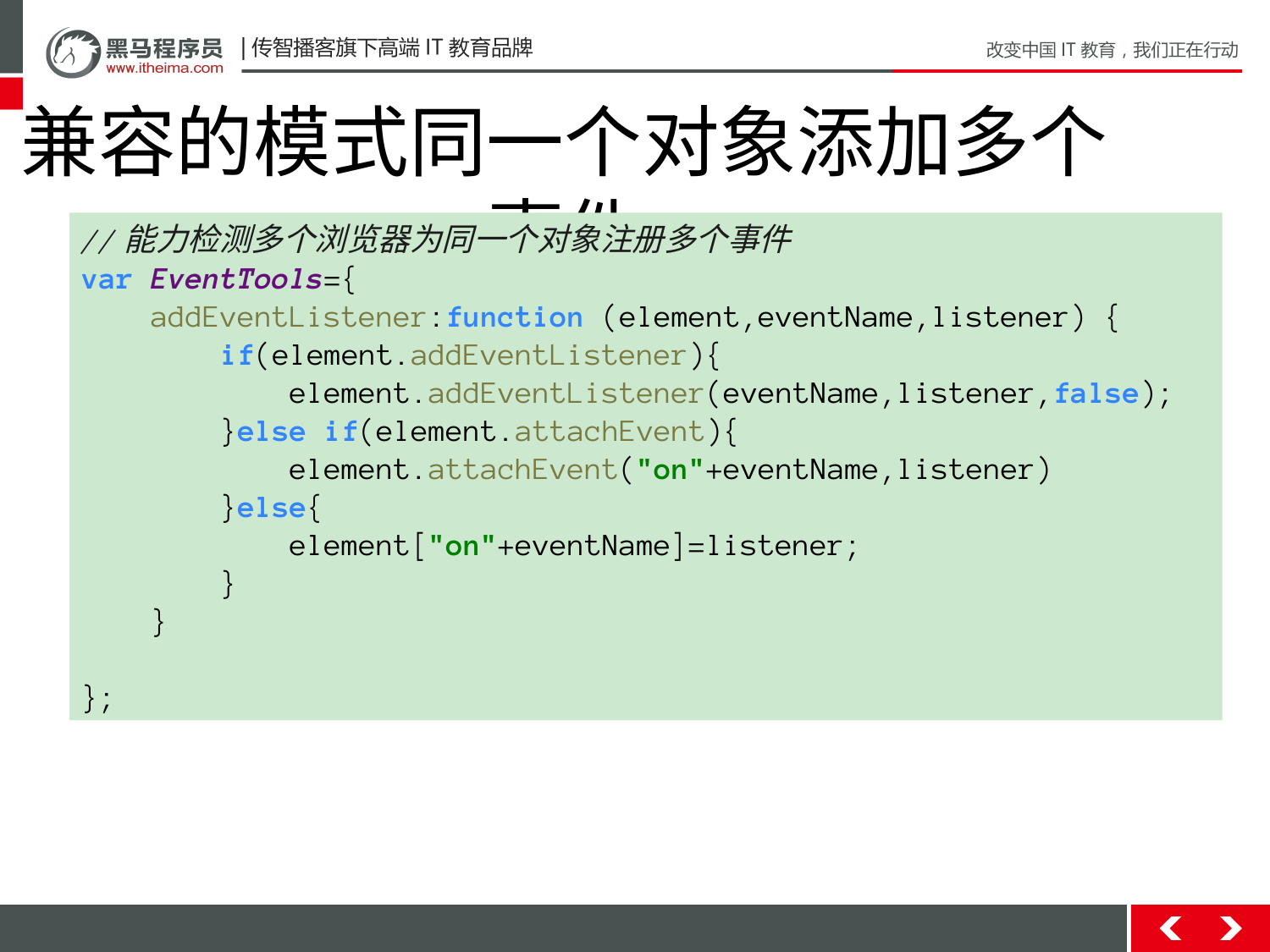

兼容的模式同一个对象添加多个事件
//能力检测多个浏览器为同一个对象注册多个事件
var EventTools={
    addEventListener:function (element,eventName,listener) {
        if(element.addEventListener){
            element.addEventListener(eventName,listener,false);
        }else if(element.attachEvent){
            element.attachEvent("on"+eventName,listener)
        }else{
            element["on"+eventName]=listener;
        }
    }
};